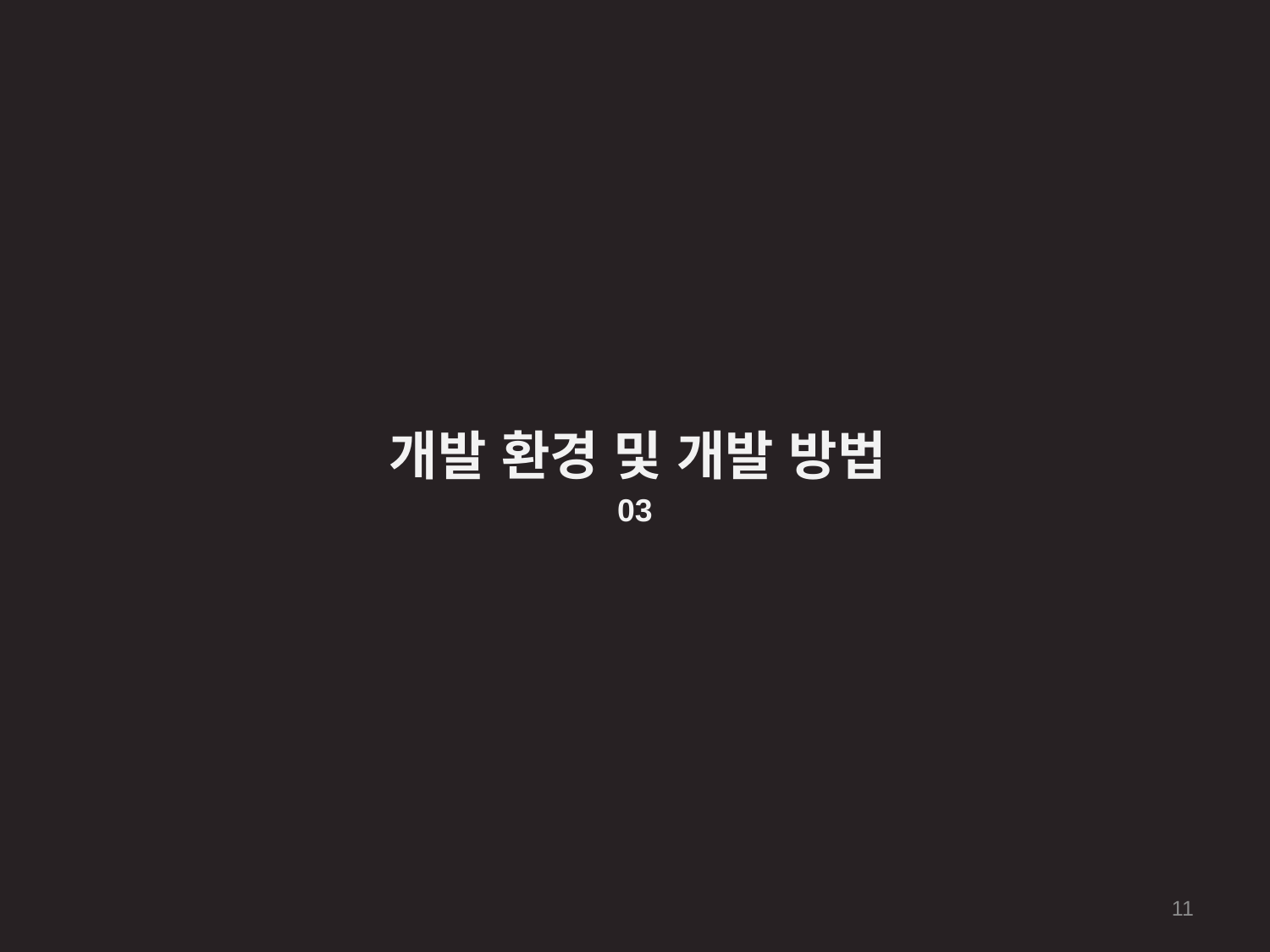

개발 환경 및 개발 방법
03
11